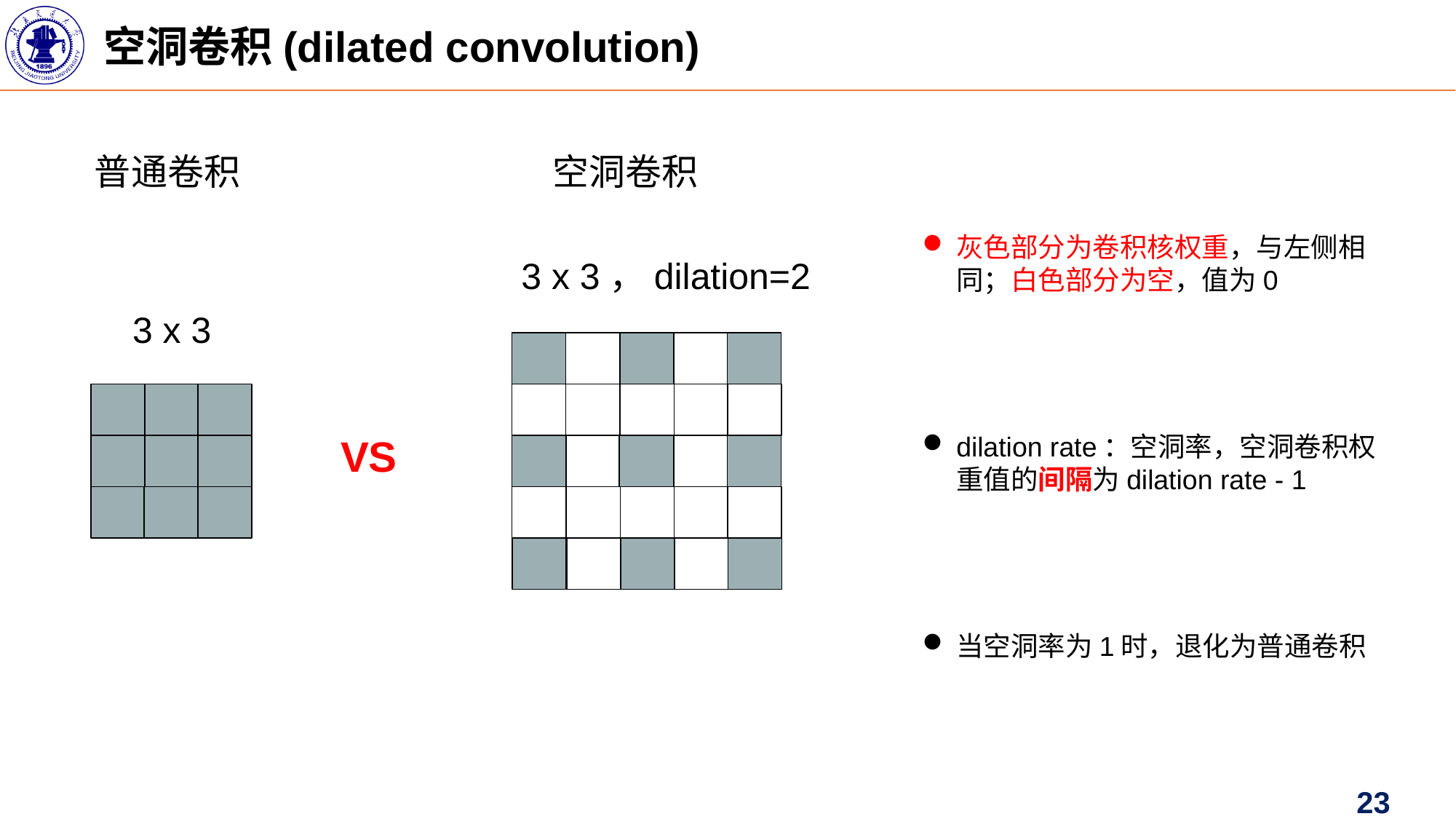

空洞卷积(dilated convolution)
普通卷积
空洞卷积
灰色部分为卷积核权重，与左侧相同；白色部分为空，值为0
3 x 3，dilation=2
3 x 3

VS
dilation rate：空洞率，空洞卷积权重值的间隔为dilation rate - 1
当空洞率为1时，退化为普通卷积